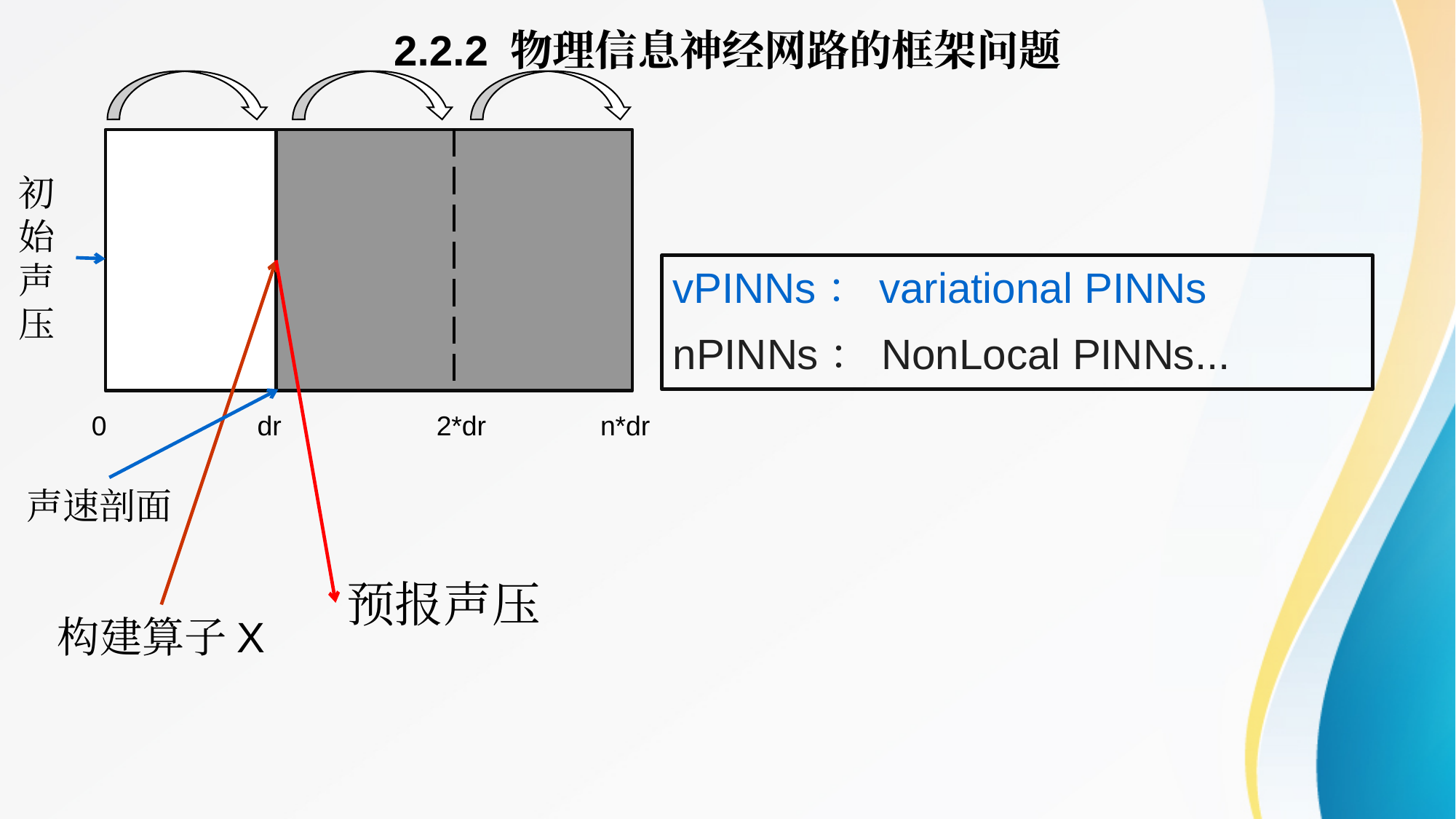

2.2.2 物理信息神经网路的框架问题

初
始
声
压
vPINNs：variational PINNs
nPINNs：NonLocal PINNs...
0
dr
2*dr
n*dr
声速剖面
预报声压
构建算子X